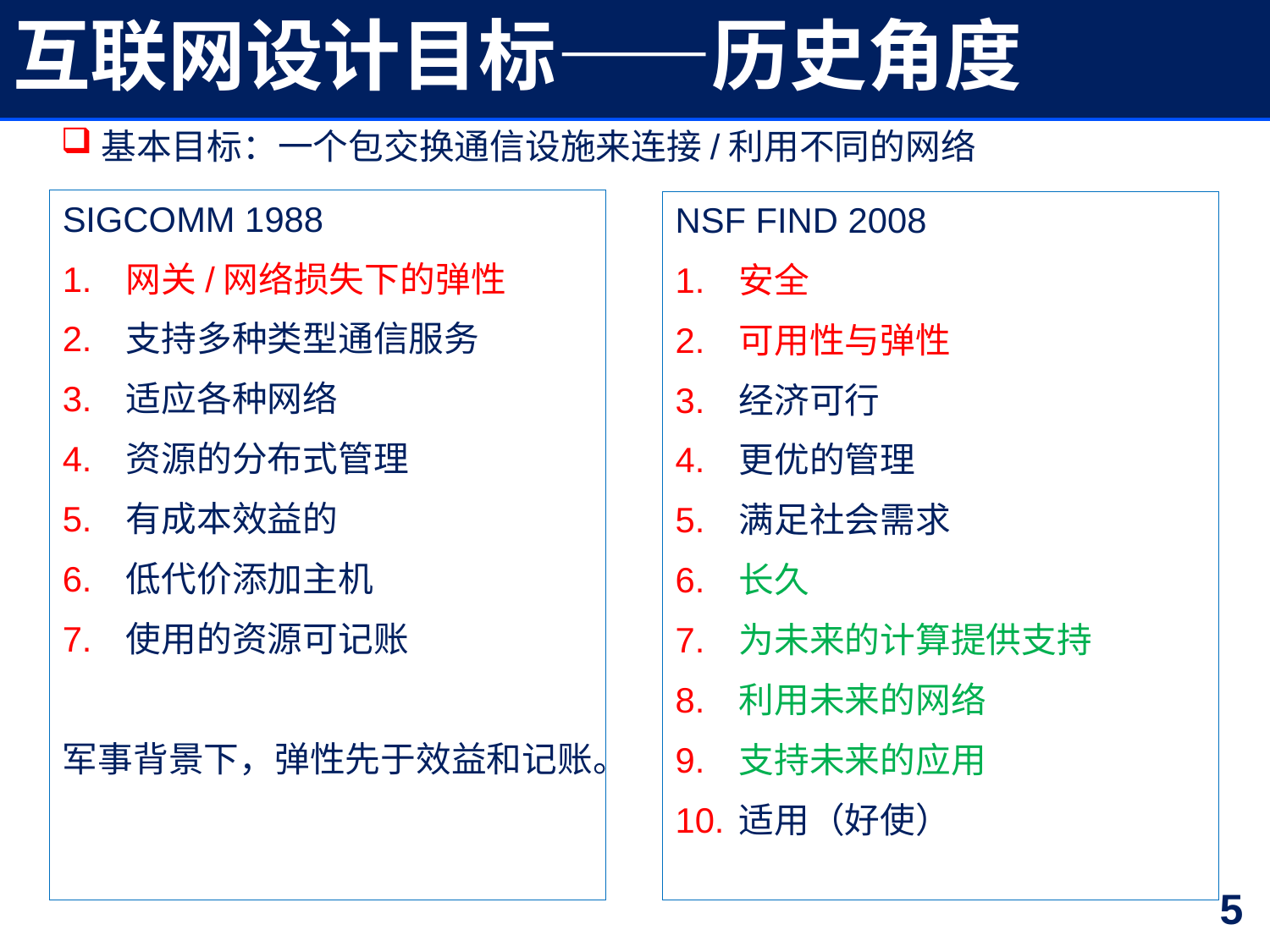

# 互联网设计目标——历史角度
﻿基本目标：一个包交换通信设施来连接/利用不同的网络
SIGCOMM 1988
网关/网络损失下的弹性﻿
支持多种类型通信服务
适应各种网络
资源的分布式管理
有成本效益的
低代价添加主机
使用的资源可记账

军事背景下，弹性先于效益和记账。
NSF FIND 2008
安全
可用性与弹性
经济可行
更优的管理
满足社会需求
长久
为未来的计算提供支持
利用未来的网络
支持未来的应用
适用（好使）

5